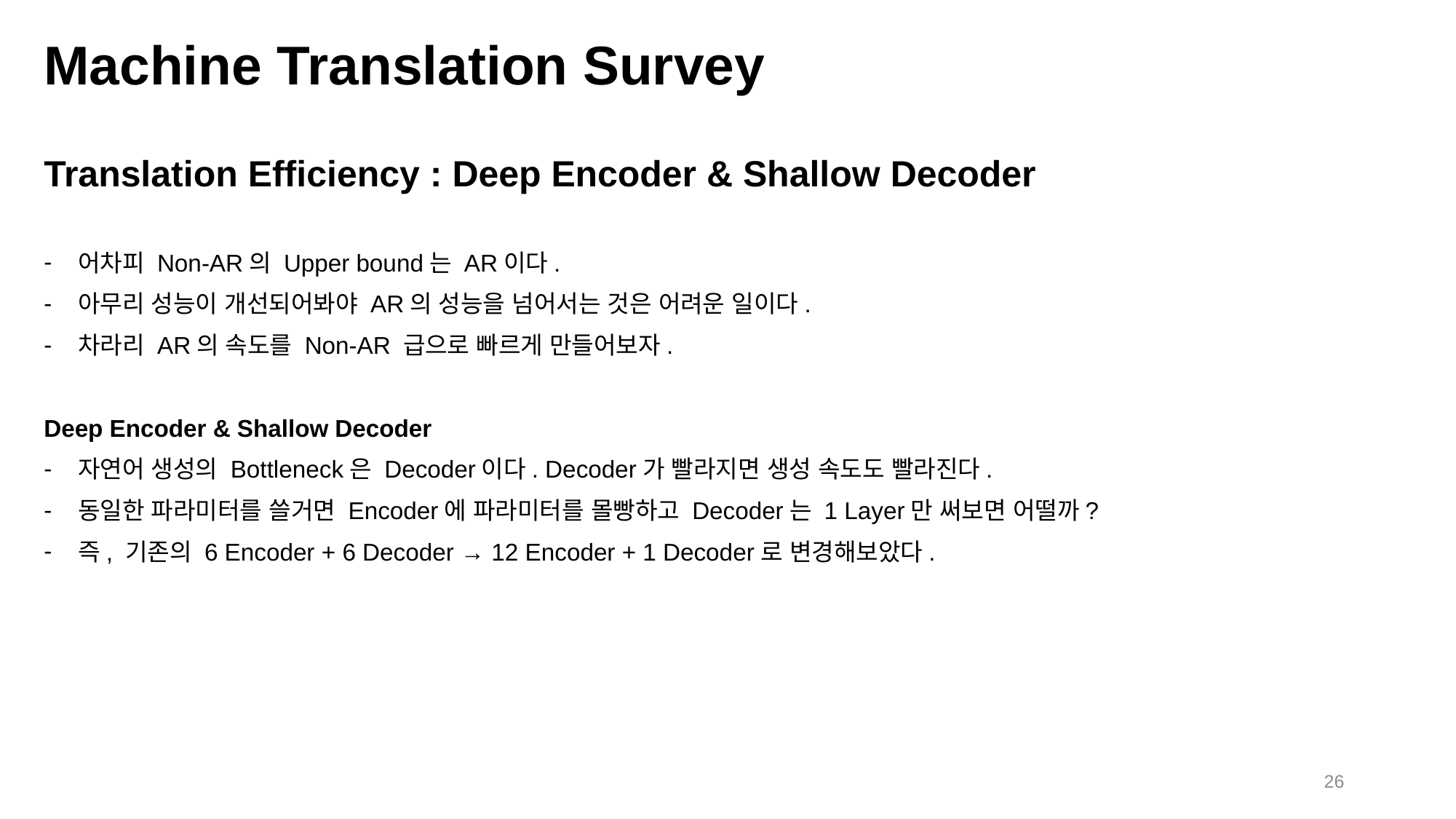

# Machine Translation Survey
Translation Efficiency : Deep Encoder & Shallow Decoder

어차피 Non-AR의 Upper bound는 AR이다.
아무리 성능이 개선되어봐야 AR의 성능을 넘어서는 것은 어려운 일이다.
차라리 AR의 속도를 Non-AR 급으로 빠르게 만들어보자.

Deep Encoder & Shallow Decoder
자연어 생성의 Bottleneck은 Decoder이다. Decoder가 빨라지면 생성 속도도 빨라진다.
동일한 파라미터를 쓸거면 Encoder에 파라미터를 몰빵하고 Decoder는 1 Layer만 써보면 어떨까?
즉, 기존의 6 Encoder + 6 Decoder → 12 Encoder + 1 Decoder로 변경해보았다.

26